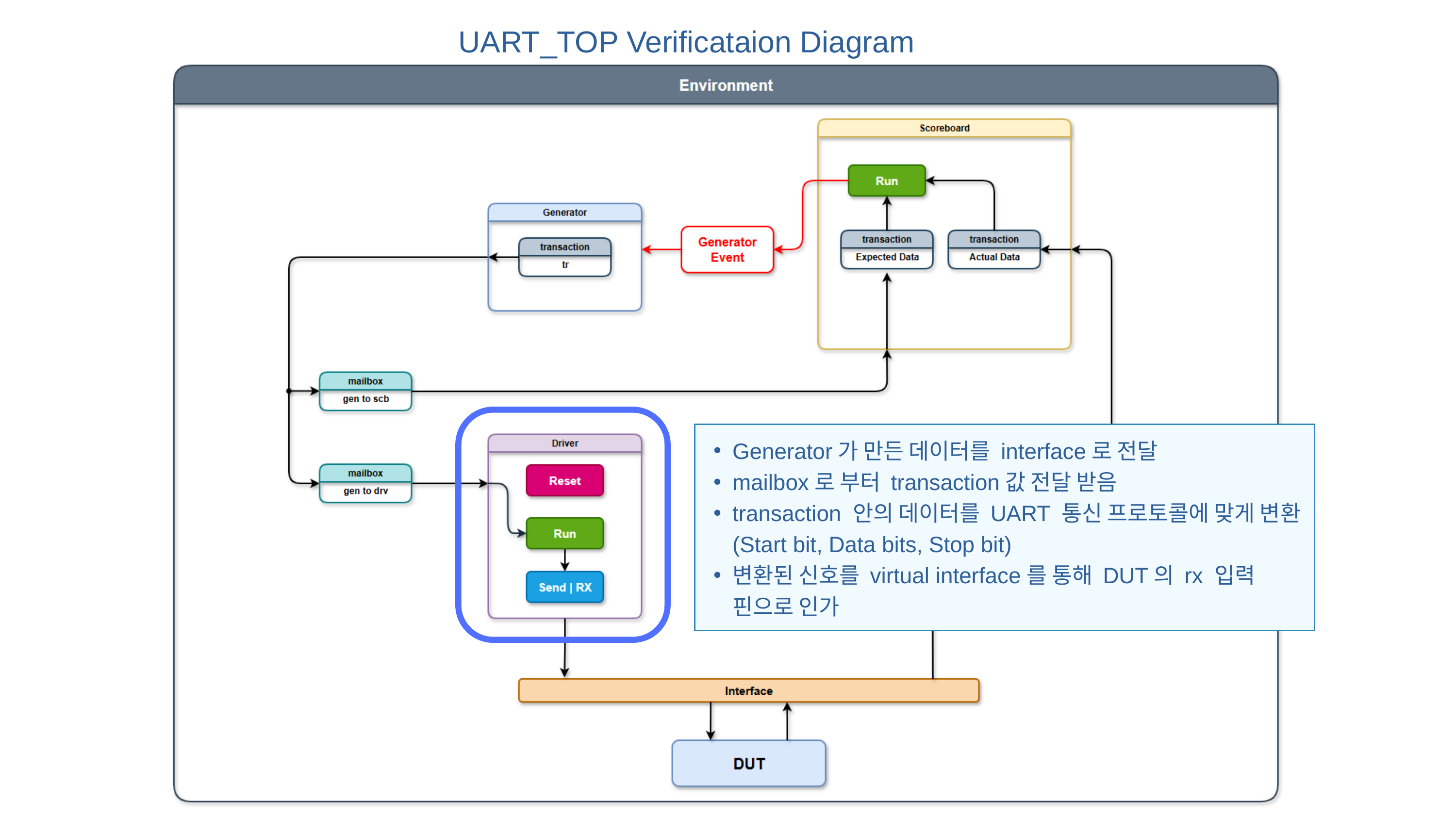

UART_TOP Verificataion Diagram

Generator가 만든 데이터를 interface로 전달
mailbox로 부터 transaction값 전달 받음
transaction 안의 데이터를 UART 통신 프로토콜에 맞게 변환 (Start bit, Data bits, Stop bit)
변환된 신호를 virtual interface를 통해 DUT의 rx 입력 핀으로 인가